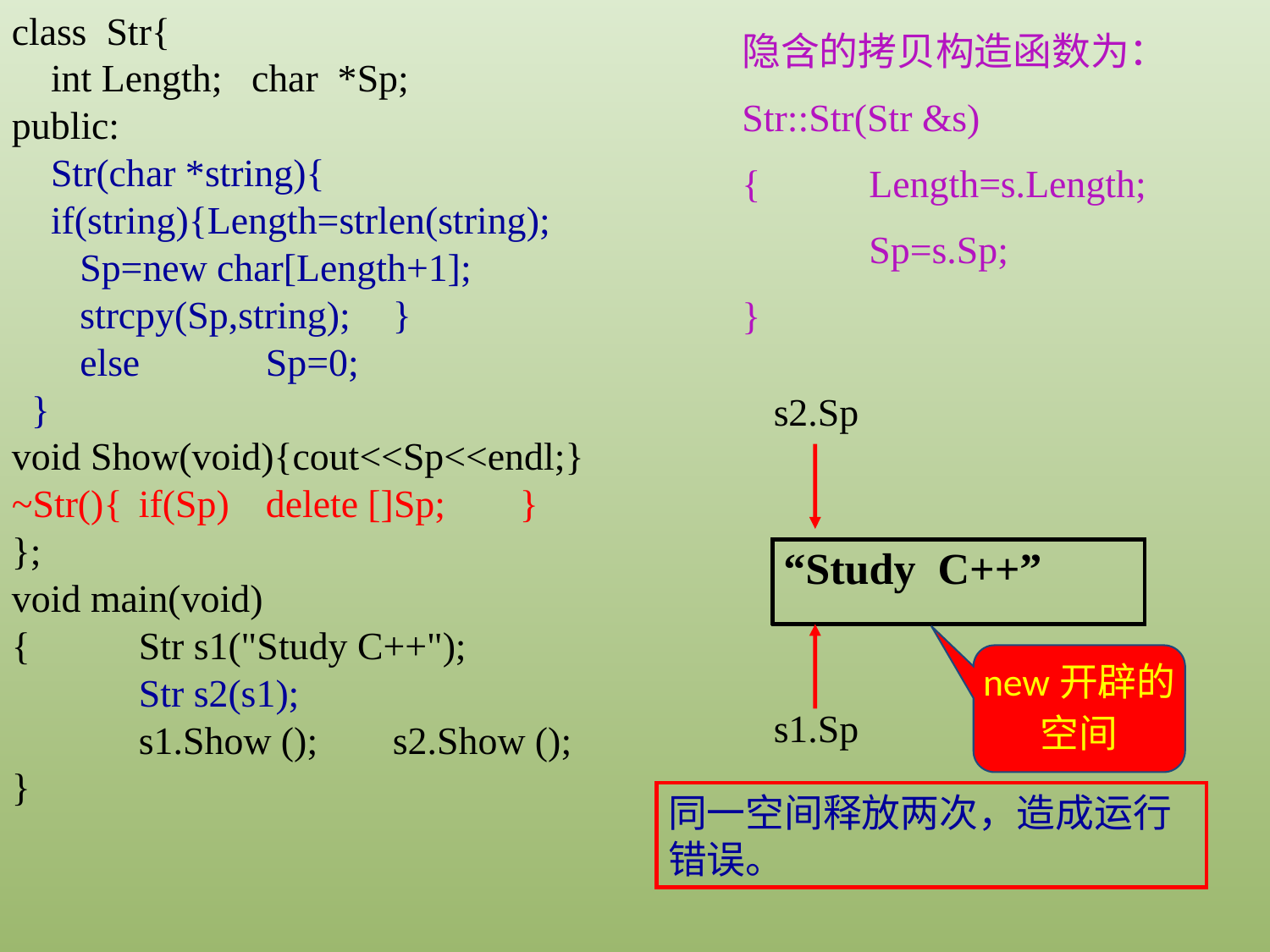

class  Str{
    int Length;   char  *Sp;
public:
    Str(char *string){
    if(string){Length=strlen(string);
       Sp=new char[Length+1];
       strcpy(Sp,string);	}
       else 	Sp=0;
  }
void Show(void){cout<<Sp<<endl;}
~Str(){	if(Sp) 	delete []Sp;	}
};
void main(void)
{	Str s1("Study C++");
	Str s2(s1);
	s1.Show ();	s2.Show ();
}
隐含的拷贝构造函数为：
Str::Str(Str &s)
{	Length=s.Length;
	Sp=s.Sp;
}
s2.Sp

| “Study C++” |
| --- |

new开辟的空间
s1.Sp
同一空间释放两次，造成运行错误。
697